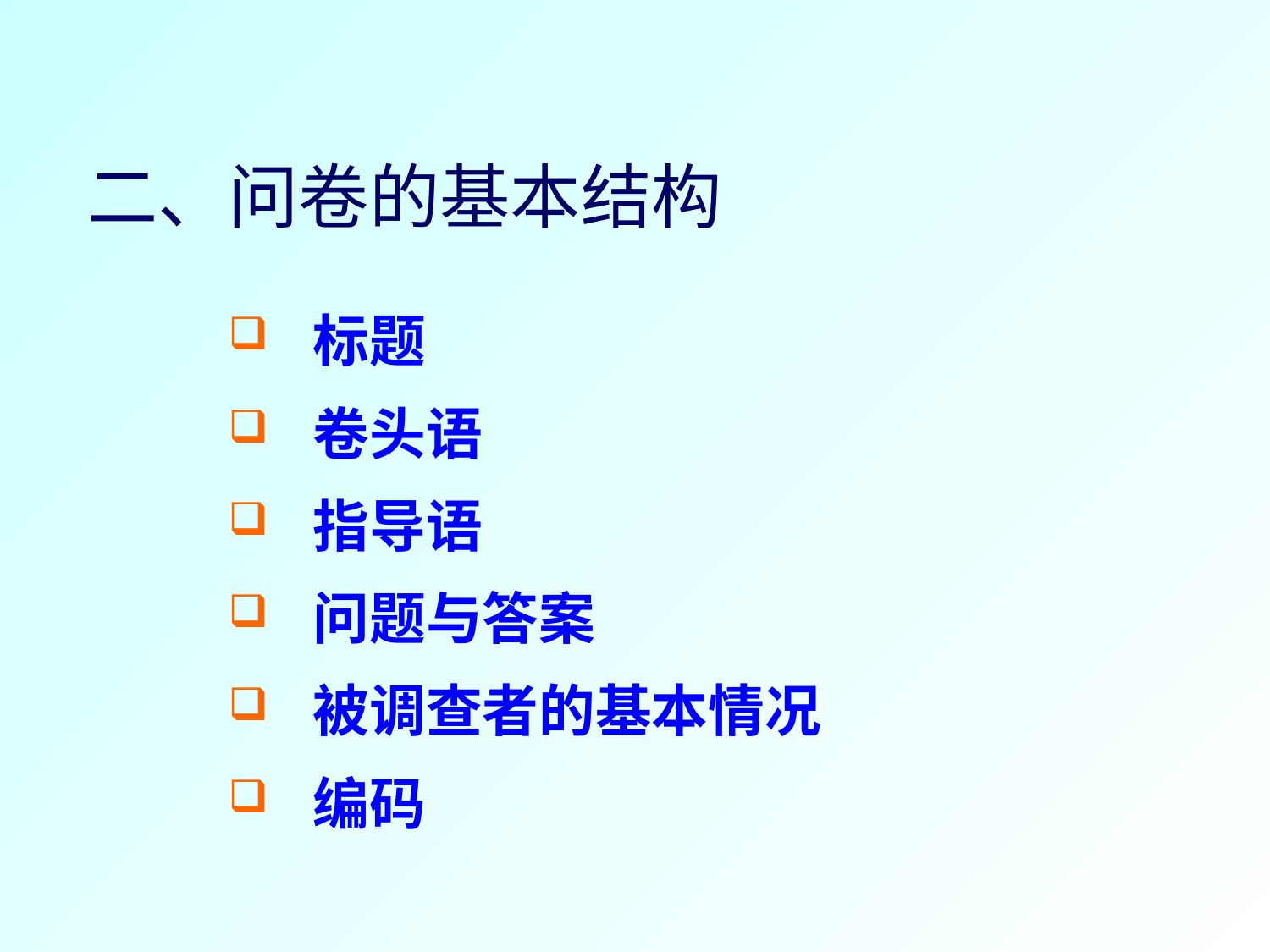

二、问卷的基本结构
标题
卷头语
指导语
问题与答案
被调查者的基本情况
编码